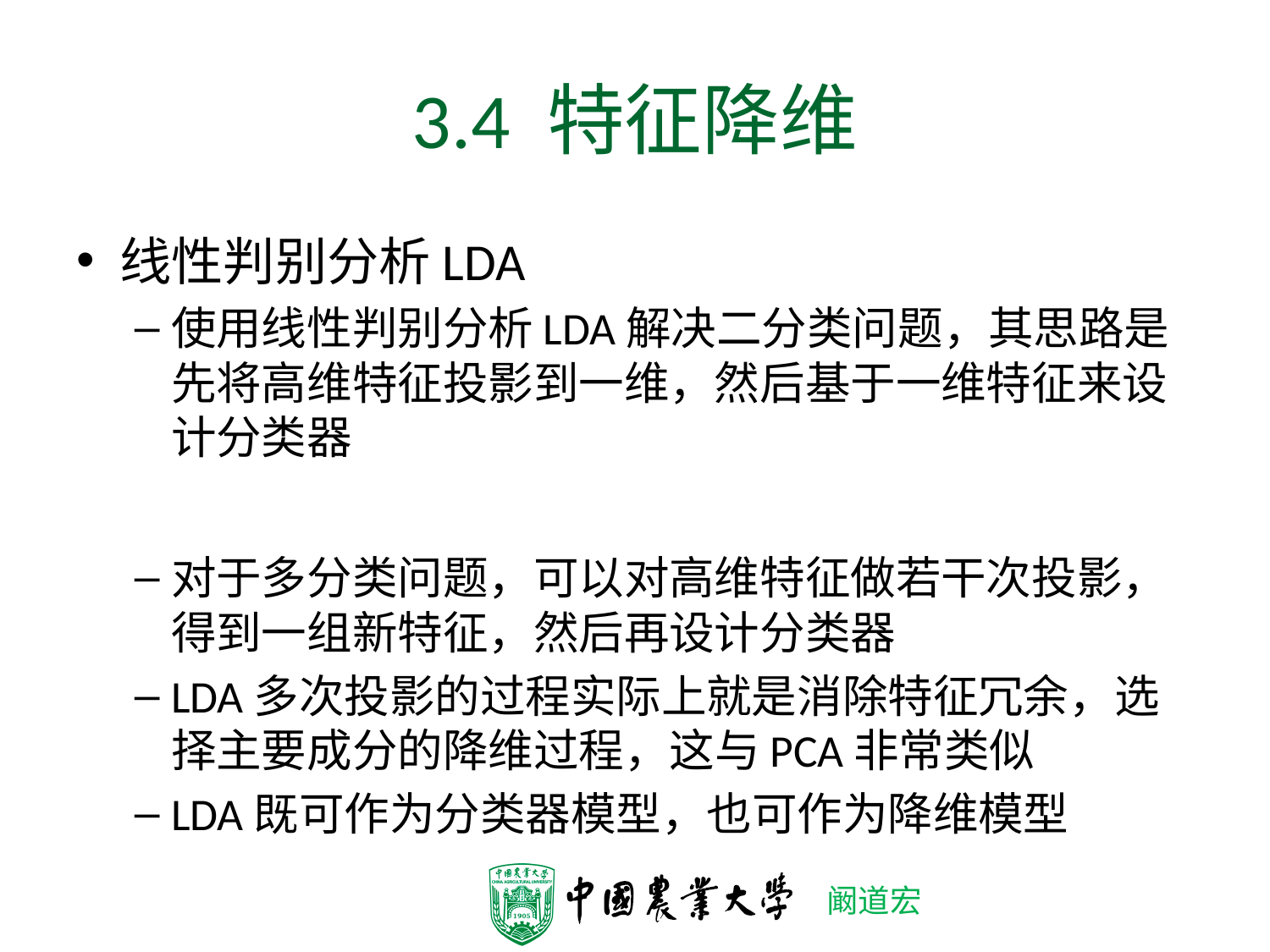

# 3.4 特征降维
线性判别分析LDA
使用线性判别分析LDA解决二分类问题，其思路是先将高维特征投影到一维，然后基于一维特征来设计分类器

对于多分类问题，可以对高维特征做若干次投影，得到一组新特征，然后再设计分类器
LDA多次投影的过程实际上就是消除特征冗余，选择主要成分的降维过程，这与PCA非常类似
LDA既可作为分类器模型，也可作为降维模型